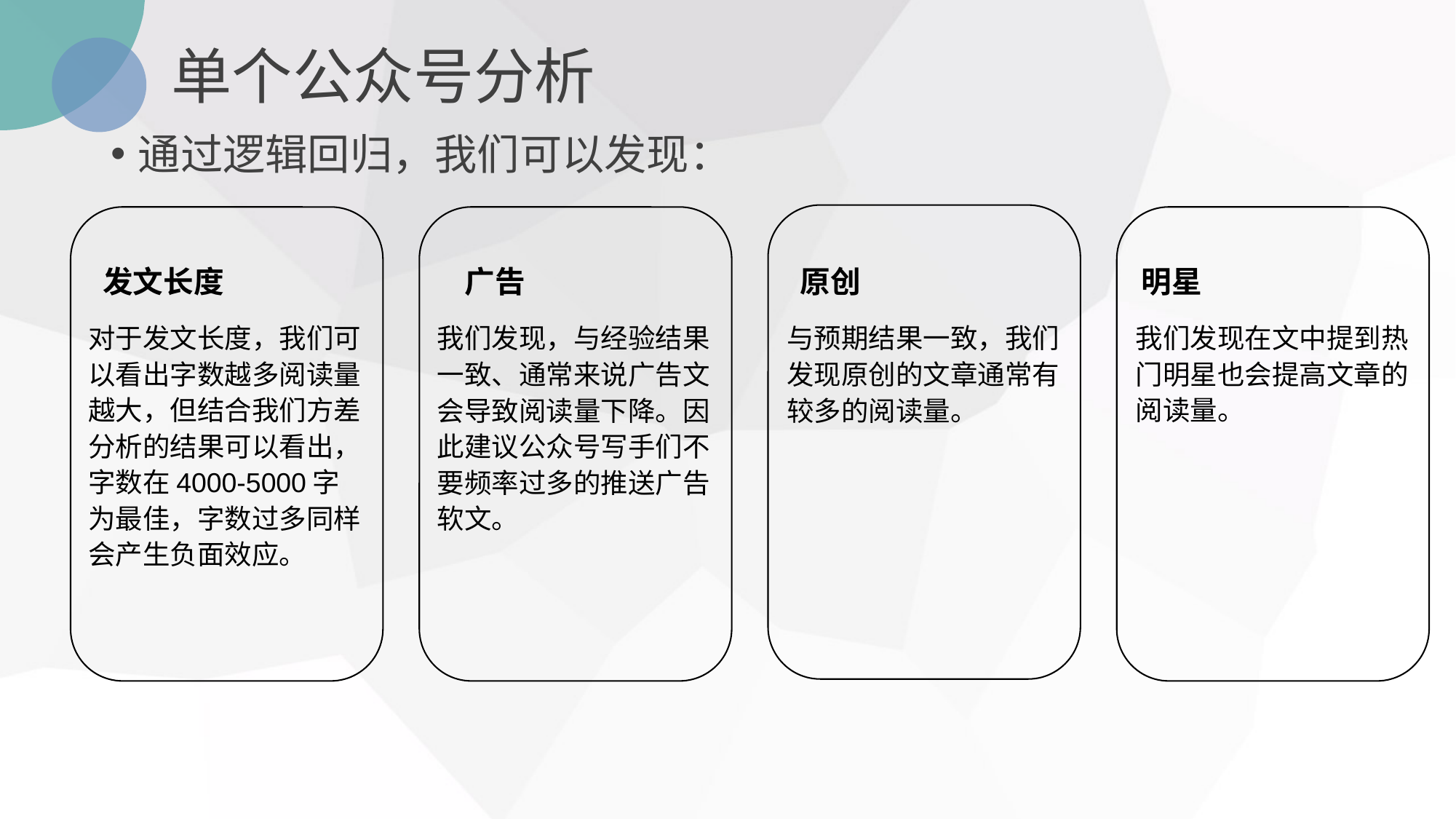

# 单个公众号分析
通过逻辑回归，我们可以发现：

明星
原创
发文长度
广告
我们发现在文中提到热门明星也会提高文章的阅读量。

对于发文长度，我们可以看出字数越多阅读量越大，但结合我们方差分析的结果可以看出，字数在4000-5000字为最佳，字数过多同样会产生负面效应。

我们发现，与经验结果一致、通常来说广告文会导致阅读量下降。因此建议公众号写手们不要频率过多的推送广告软文。

与预期结果一致，我们发现原创的文章通常有较多的阅读量。